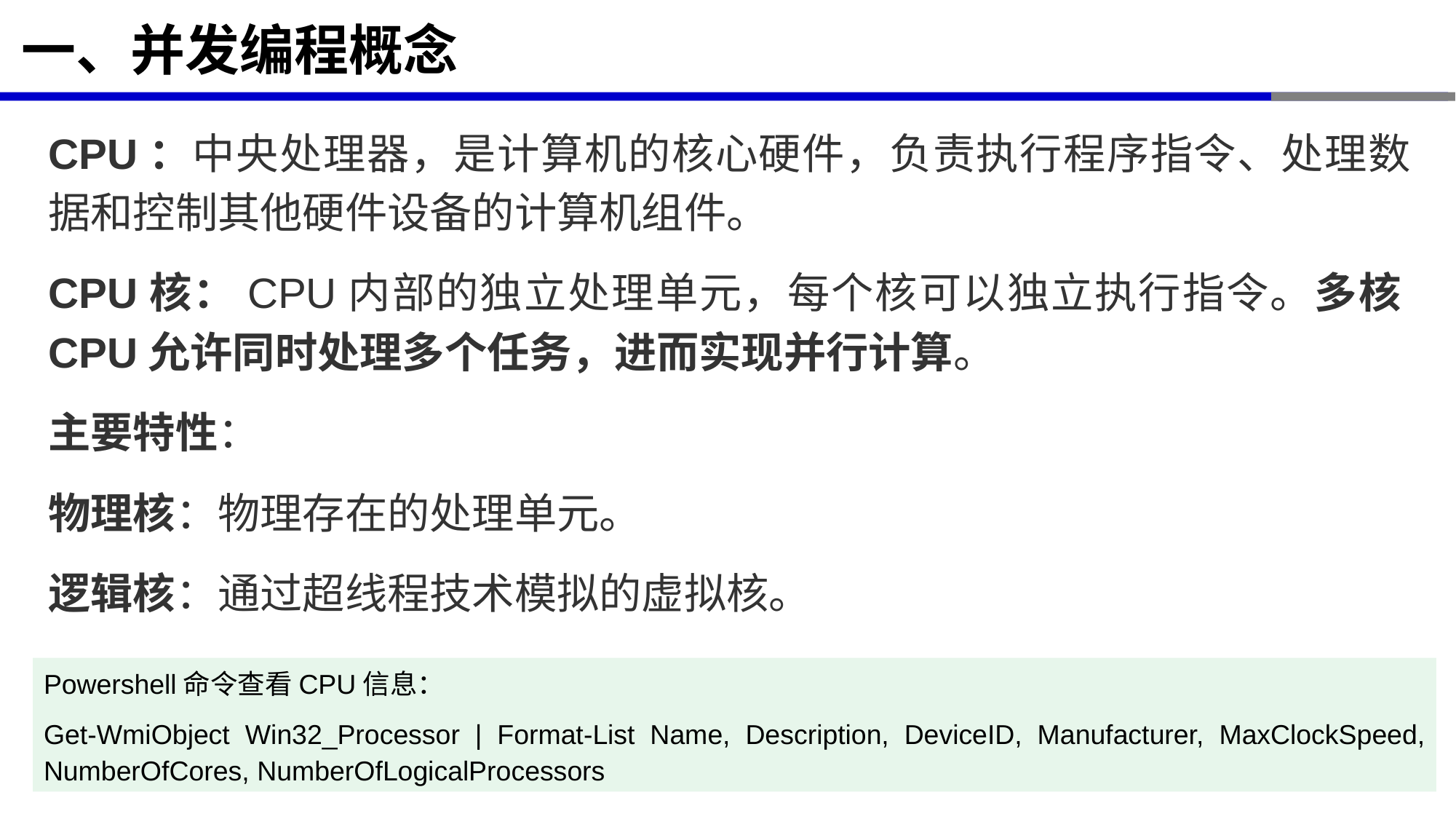

# 一、并发编程概念
CPU：中央处理器，是计算机的核心硬件，负责执行程序指令、处理数据和控制其他硬件设备的计算机组件。
CPU核：CPU内部的独立处理单元，每个核可以独立执行指令。多核CPU允许同时处理多个任务，进而实现并行计算。
主要特性：
物理核：物理存在的处理单元。
逻辑核：通过超线程技术模拟的虚拟核。
Powershell命令查看CPU信息：
Get-WmiObject Win32_Processor | Format-List Name, Description, DeviceID, Manufacturer, MaxClockSpeed, NumberOfCores, NumberOfLogicalProcessors